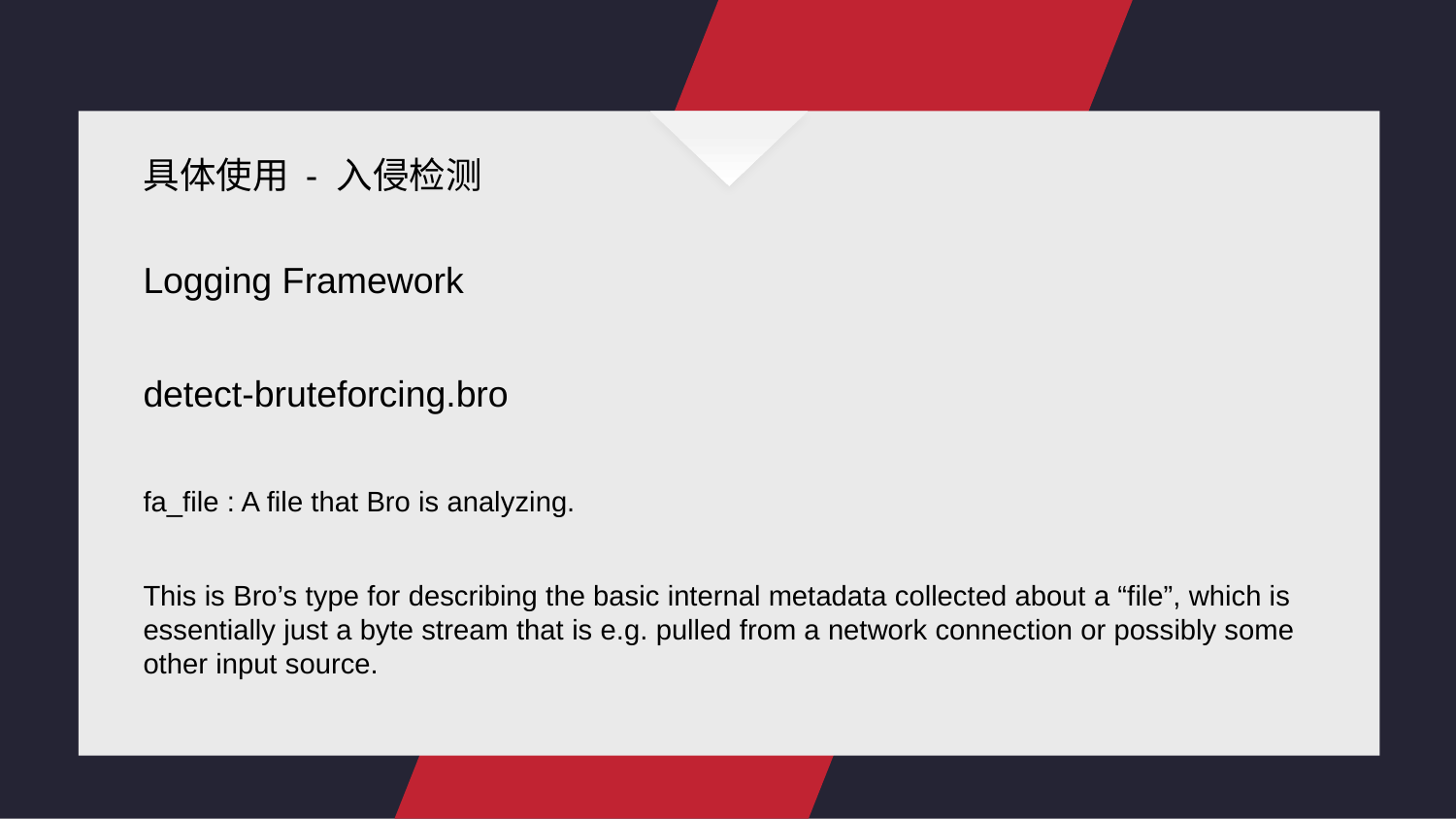

具体使用 - 入侵检测
Logging Framework

detect-bruteforcing.bro

fa_file : A file that Bro is analyzing.

This is Bro’s type for describing the basic internal metadata collected about a “file”, which is essentially just a byte stream that is e.g. pulled from a network connection or possibly some other input source.